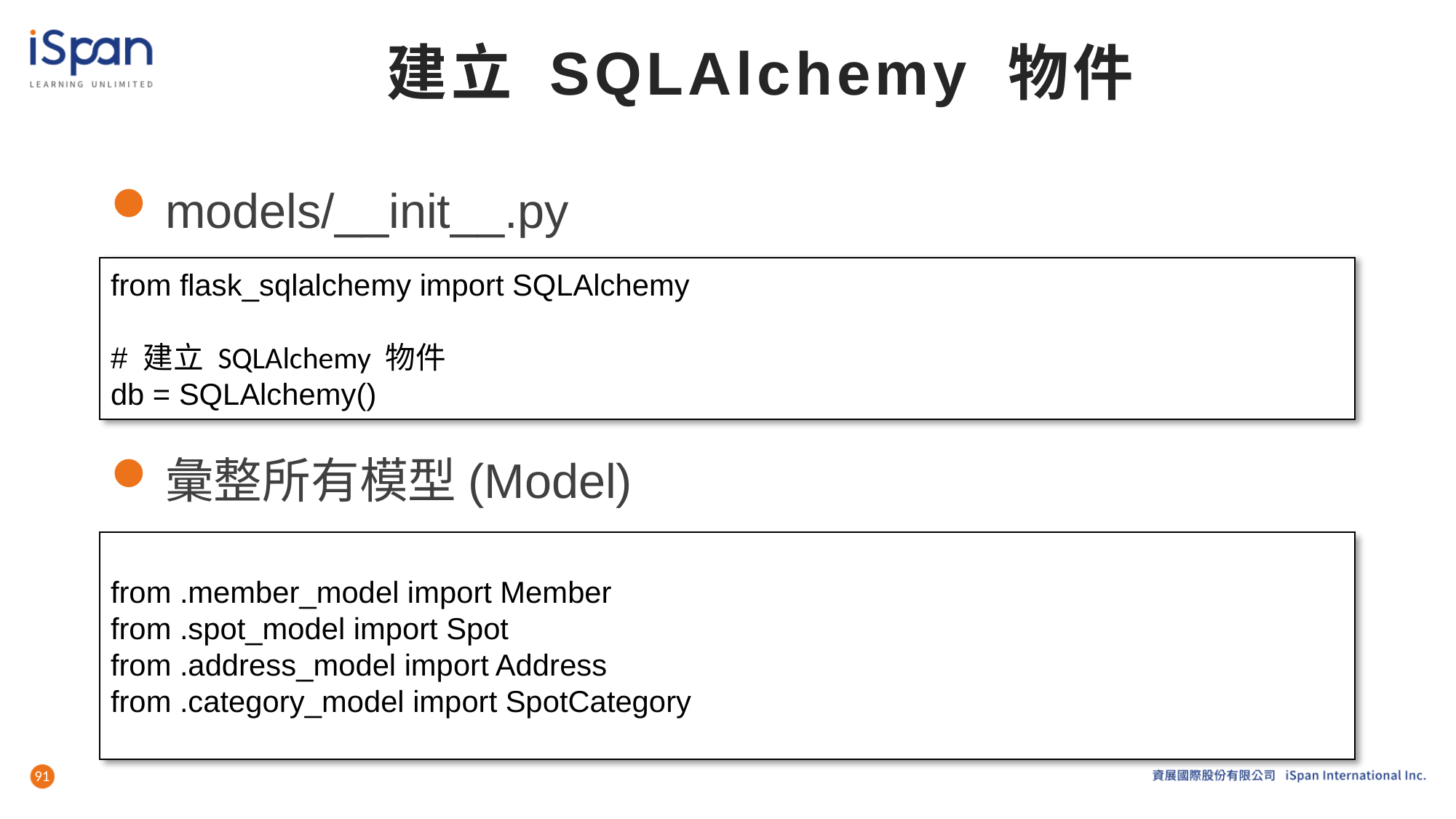

# 建立 SQLAlchemy 物件
models/__init__.py

彙整所有模型(Model)
from flask_sqlalchemy import SQLAlchemy

# 建立 SQLAlchemy 物件
db = SQLAlchemy()
from .member_model import Member
from .spot_model import Spot
from .address_model import Address
from .category_model import SpotCategory
91